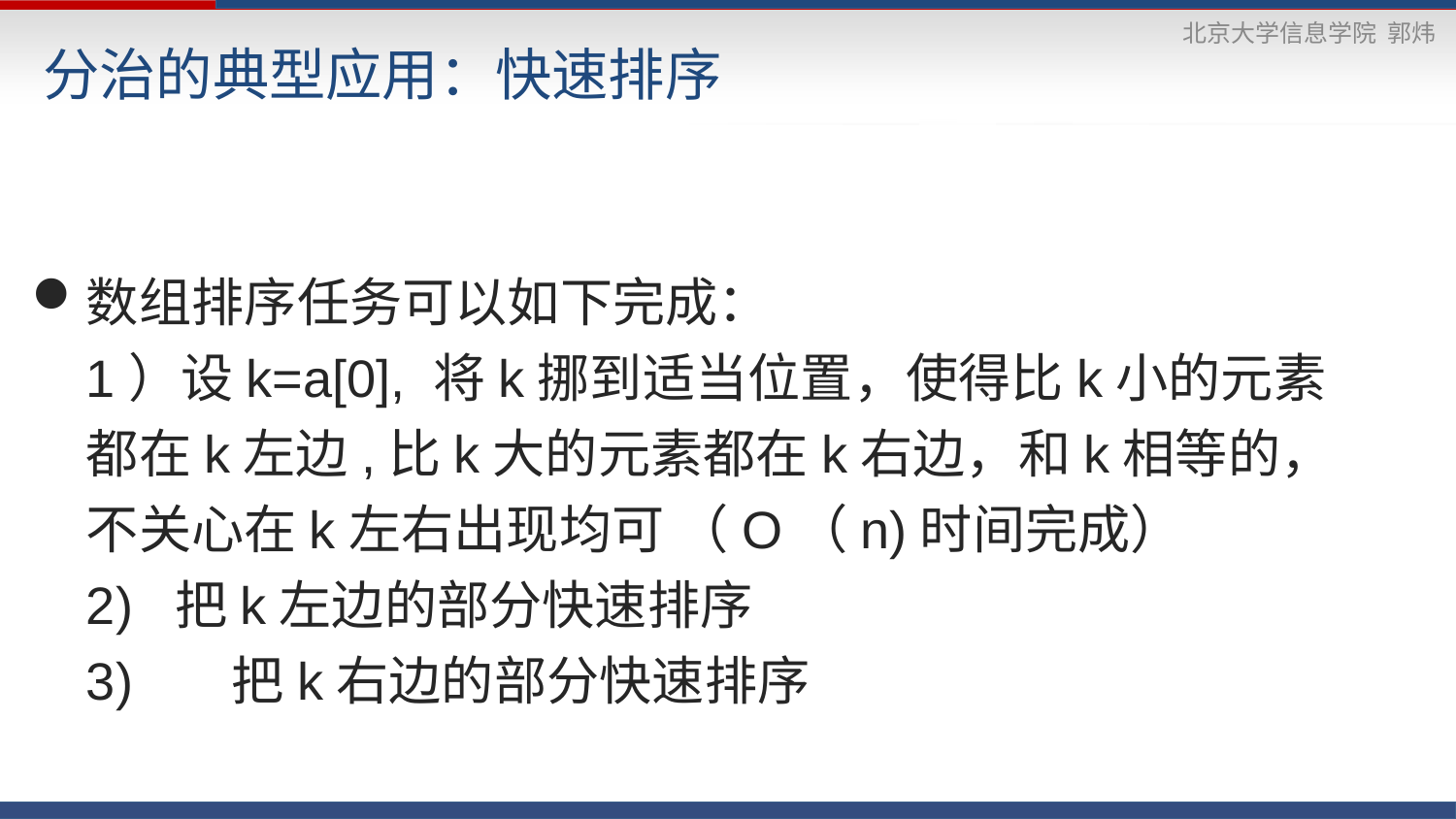

# 分治的典型应用：快速排序
数组排序任务可以如下完成：
	1）设k=a[0], 将k挪到适当位置，使得比k小的元素都在k左边,比k大的元素都在k右边，和k相等的，不关心在k左右出现均可 （O（n)时间完成）
	2)  把k左边的部分快速排序
	3)	把k右边的部分快速排序